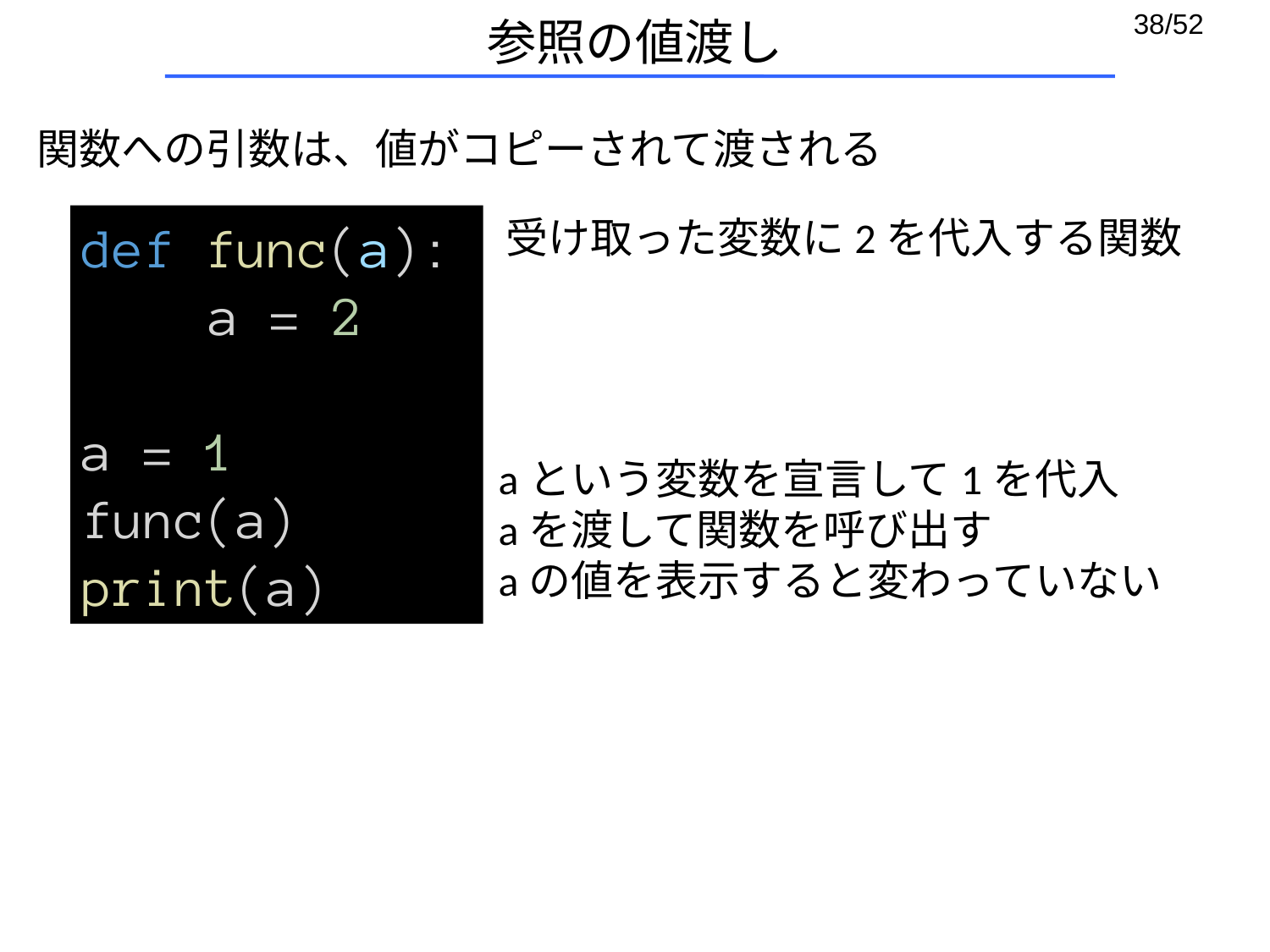

# 参照の値渡し
関数への引数は、値がコピーされて渡される
def func(a):
	a = 2
a = 1
func(a)
print(a)
受け取った変数に2を代入する関数
aという変数を宣言して1を代入
aを渡して関数を呼び出す
aの値を表示すると変わっていない